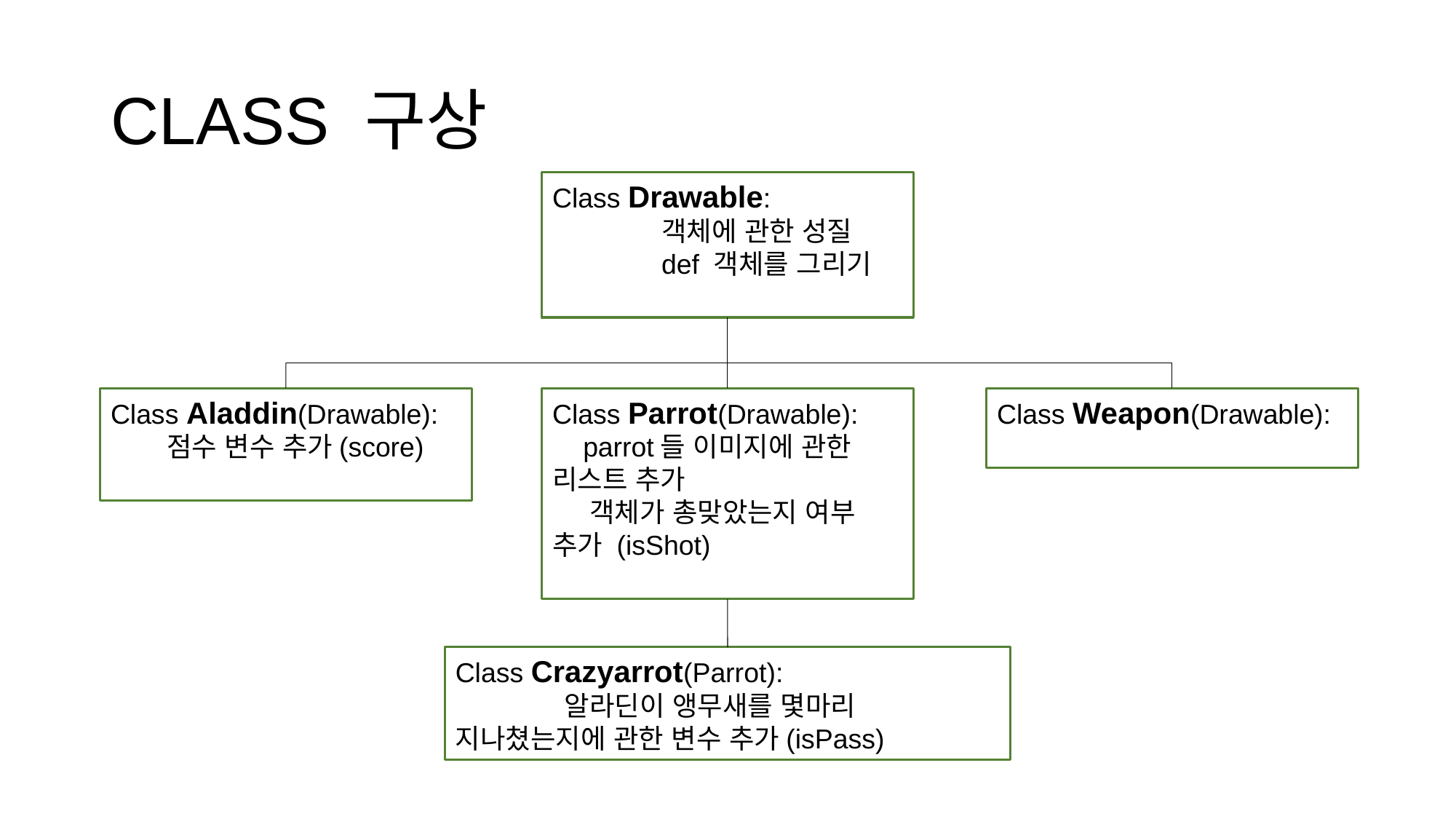

# CLASS 구상
Class Drawable:
	객체에 관한 성질
	def 객체를 그리기

Class Aladdin(Drawable):
        점수 변수 추가(score)

Class Parrot(Drawable):
    parrot들 이미지에 관한 리스트 추가
    객체가 총맞았는지 여부 추가 (isShot)

Class Weapon(Drawable):

Class Crazyarrot(Parrot):
	알라딘이 앵무새를 몇마리 지나쳤는지에 관한 변수 추가(isPass)